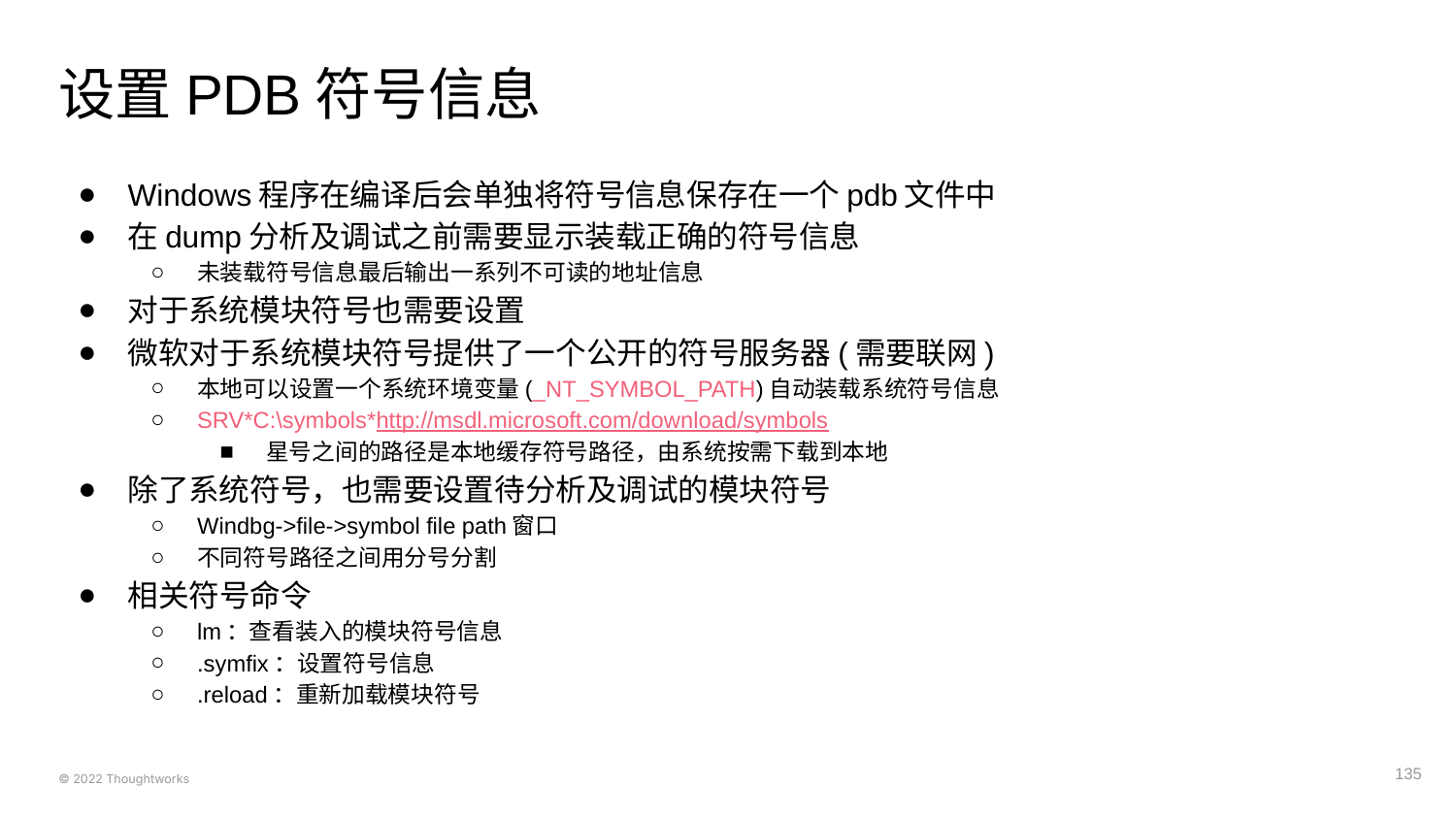

# 设置PDB符号信息
Windows程序在编译后会单独将符号信息保存在一个pdb文件中
在dump分析及调试之前需要显示装载正确的符号信息
未装载符号信息最后输出一系列不可读的地址信息
对于系统模块符号也需要设置
微软对于系统模块符号提供了一个公开的符号服务器(需要联网)
本地可以设置一个系统环境变量(_NT_SYMBOL_PATH)自动装载系统符号信息
SRV*C:\symbols*http://msdl.microsoft.com/download/symbols
星号之间的路径是本地缓存符号路径，由系统按需下载到本地
除了系统符号，也需要设置待分析及调试的模块符号
Windbg->file->symbol file path窗口
不同符号路径之间用分号分割
相关符号命令
lm：查看装入的模块符号信息
.symfix：设置符号信息
.reload：重新加载模块符号

135